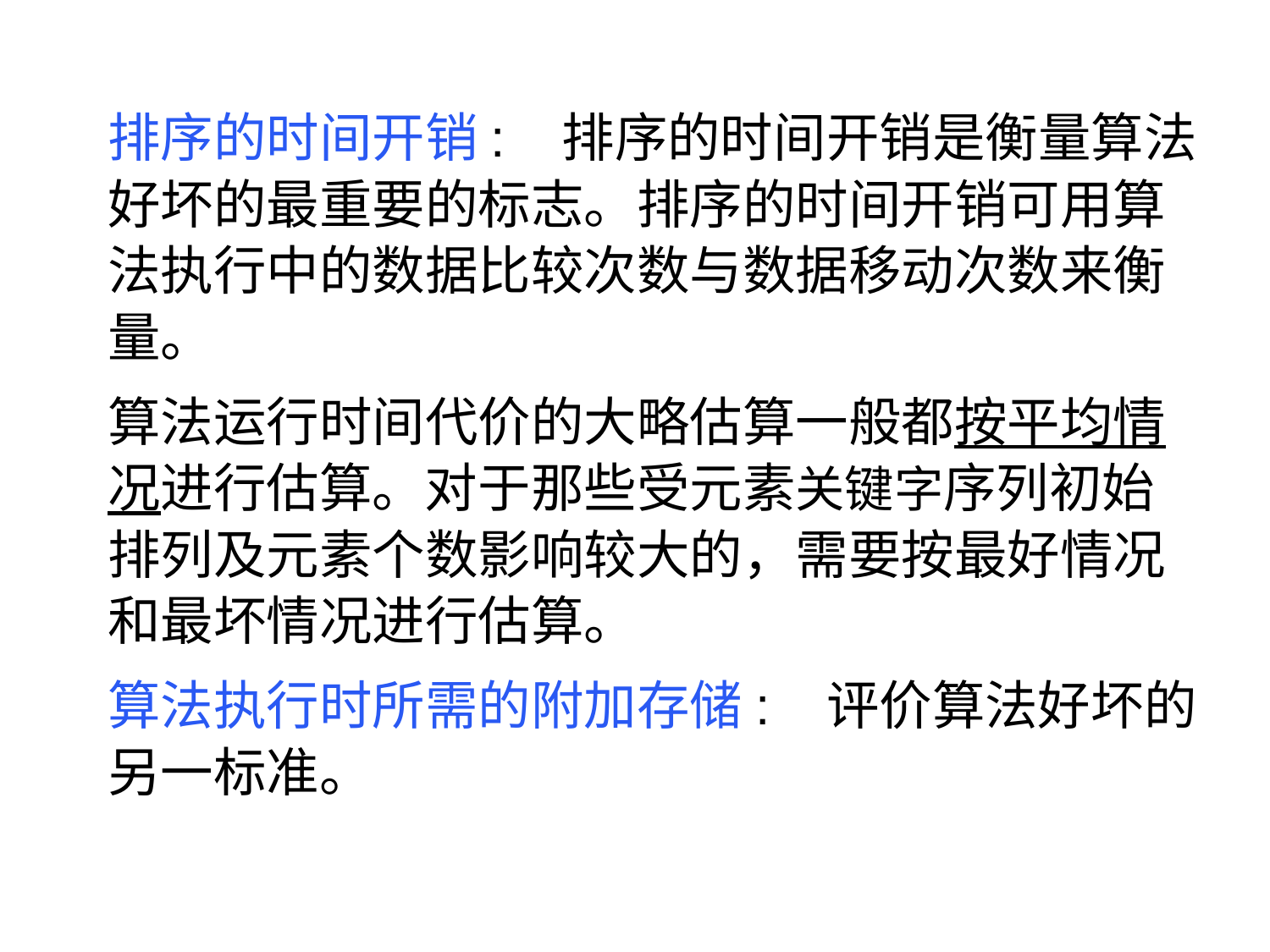

排序的时间开销:   排序的时间开销是衡量算法好坏的最重要的标志。排序的时间开销可用算法执行中的数据比较次数与数据移动次数来衡量。
算法运行时间代价的大略估算一般都按平均情况进行估算。对于那些受元素关键字序列初始排列及元素个数影响较大的，需要按最好情况和最坏情况进行估算。
算法执行时所需的附加存储:   评价算法好坏的另一标准。